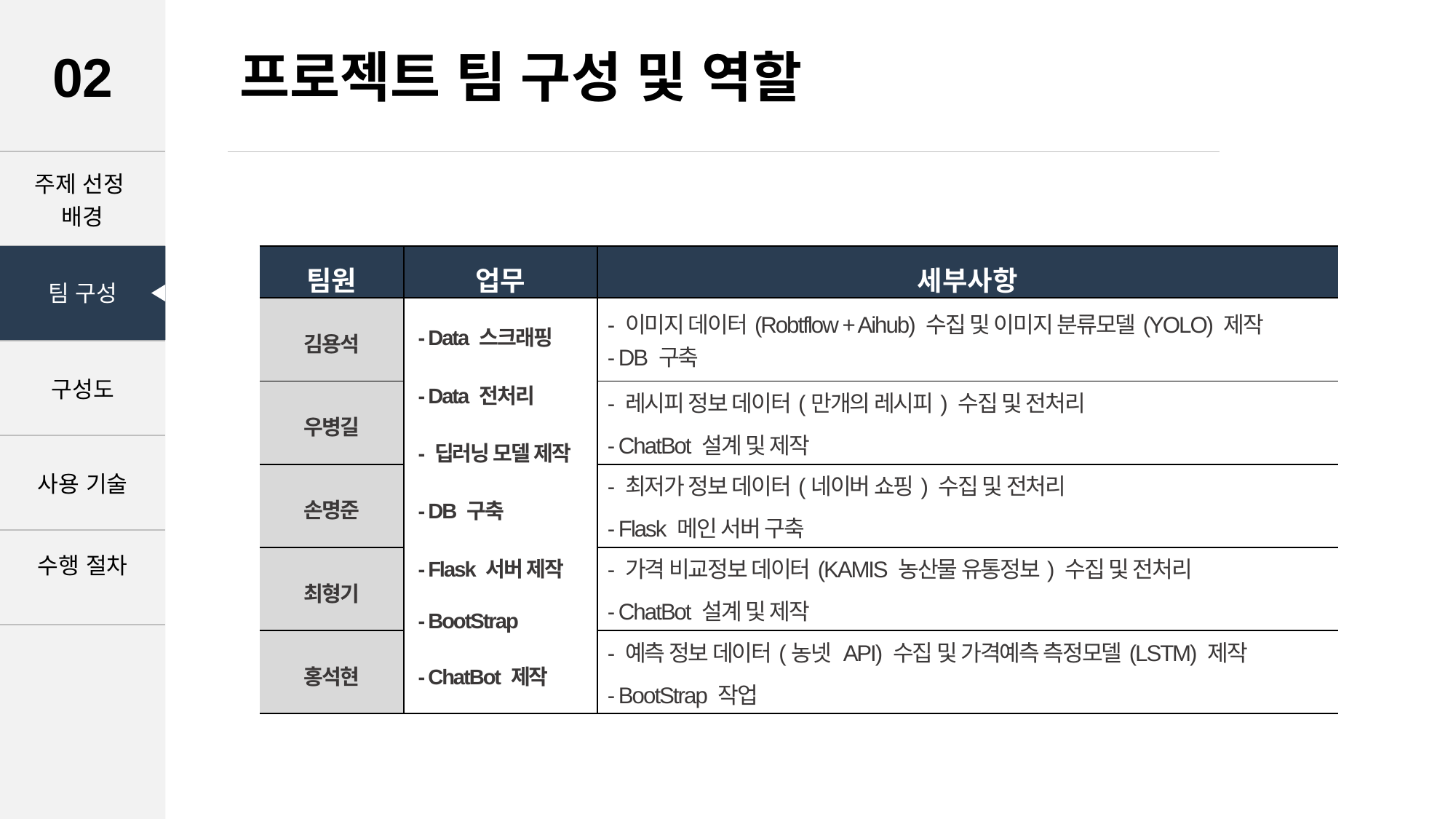

프로젝트 팀 구성 및 역할
02
| 주제 선정 배경 |
| --- |
|  |
| 구성도 |
| 사용 기술 |
| 수행 절차 |
팀 구성

| 팀원 | 업무 | 세부사항 |
| --- | --- | --- |
| 김용석 | - Data 스크래핑 - Data 전처리 - 딥러닝 모델 제작 - DB 구축 - Flask 서버 제작 - BootStrap - ChatBot 제작 | - 이미지 데이터(Robtflow + Aihub) 수집 및 이미지 분류모델(YOLO) 제작 - DB 구축 |
| 우병길 | 데이터 수집 | - 레시피 정보 데이터(만개의 레시피) 수집 및 전처리 - ChatBot 설계 및 제작 |
| 손명준 | 데이터 수집(API) | - 최저가 정보 데이터(네이버 쇼핑) 수집 및 전처리 - Flask 메인 서버 구축 |
| 최형기 | 데이터 수집 | - 가격 비교정보 데이터(KAMIS 농산물 유통정보) 수집 및 전처리 - ChatBot 설계 및 제작 |
| 홍석현 | 데이터 수집PPT 제작, | - 예측 정보 데이터(농넷 API) 수집 및 가격예측 측정모델(LSTM) 제작 - BootStrap 작업 |